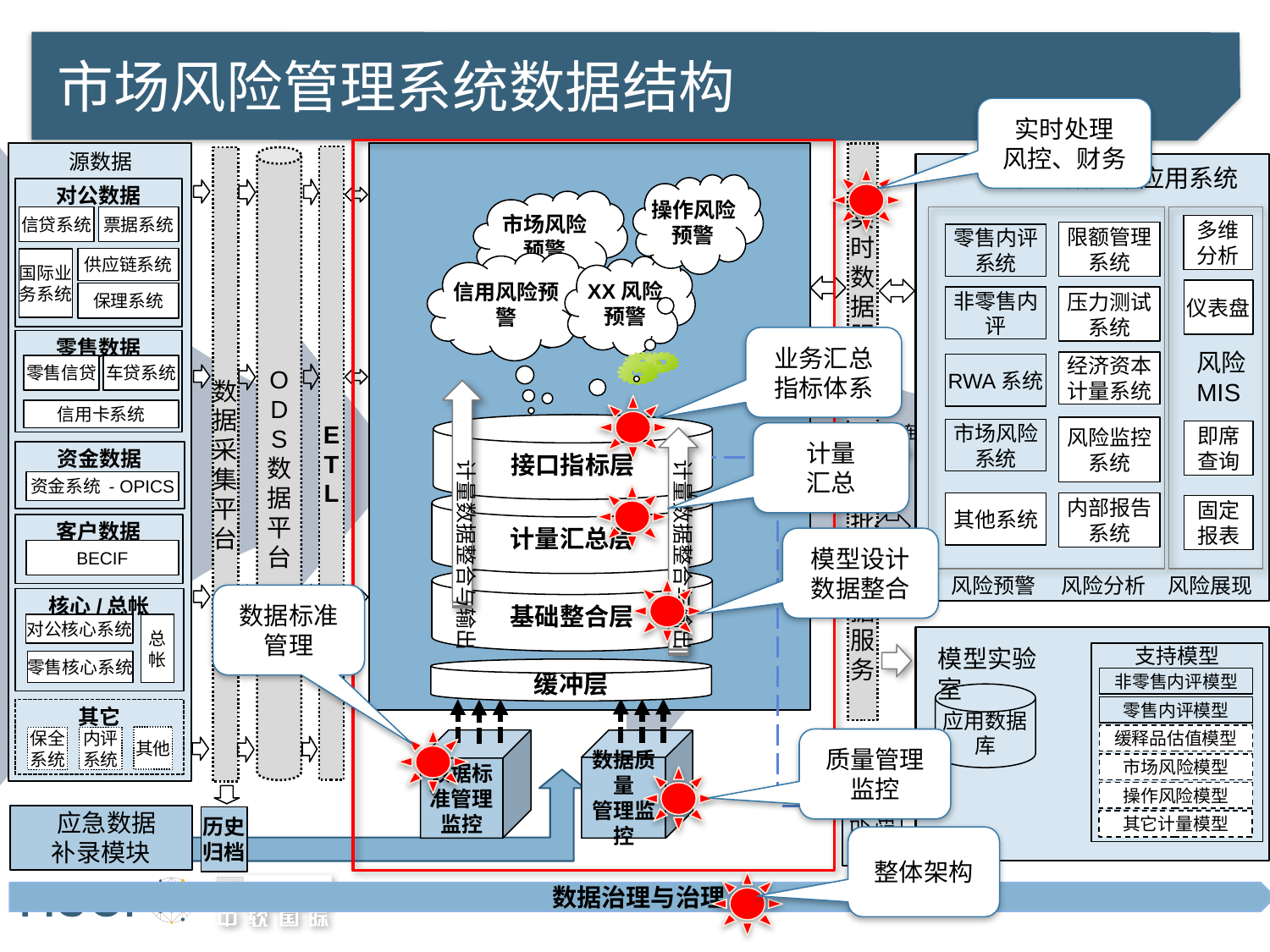

# 市场风险管理系统数据结构
实时处理
风控、财务

源数据

实时数据服务
E
T
L
数据采集平台
O
D
S
数据平台

风险数据集市应用系统
操作风险预警
对公数据

市场风险预警
票据系统

信贷系统
多维
分析
限额管理
系统
零售内评
系统

供应链系统
国际业务系统

信用风险预警
XX风险预警

仪表盘
保理系统
非零售内评
压力测试
系统
零售数据
风险MIS

经济资本
计量系统
RWA系统
零售信贷
车贷系统

信用卡系统
直连
接口指标层
风险监控
系统
市场风险
系统
即席
查询

资金数据
计量数据整合与输出
计量数据整合与输出
批量数据服务
资金系统 - OPICS

计量汇总层
其他系统
内部报告
系统
固定
报表
客户数据

BECIF
风险预警
风险分析
风险展现
基础整合层

核心/总帐

总帐
对公核心系统

模型实验室
支持模型

零售核心系统
缓冲层
非零售内评模型
应用数据库
零售内评模型
其它
缓释品估值模型
其他
保全系统
内评系统
数据标准管理监控
数据质量
管理监控

风险管理展示平台
市场风险模型

操作风险模型

 应急数据
补录模块
历史归档
其它计量模型
数据治理与治理
业务汇总
指标体系

计量
汇总

模型设计
数据整合

数据标准管理

质量管理
监控

整体架构

52